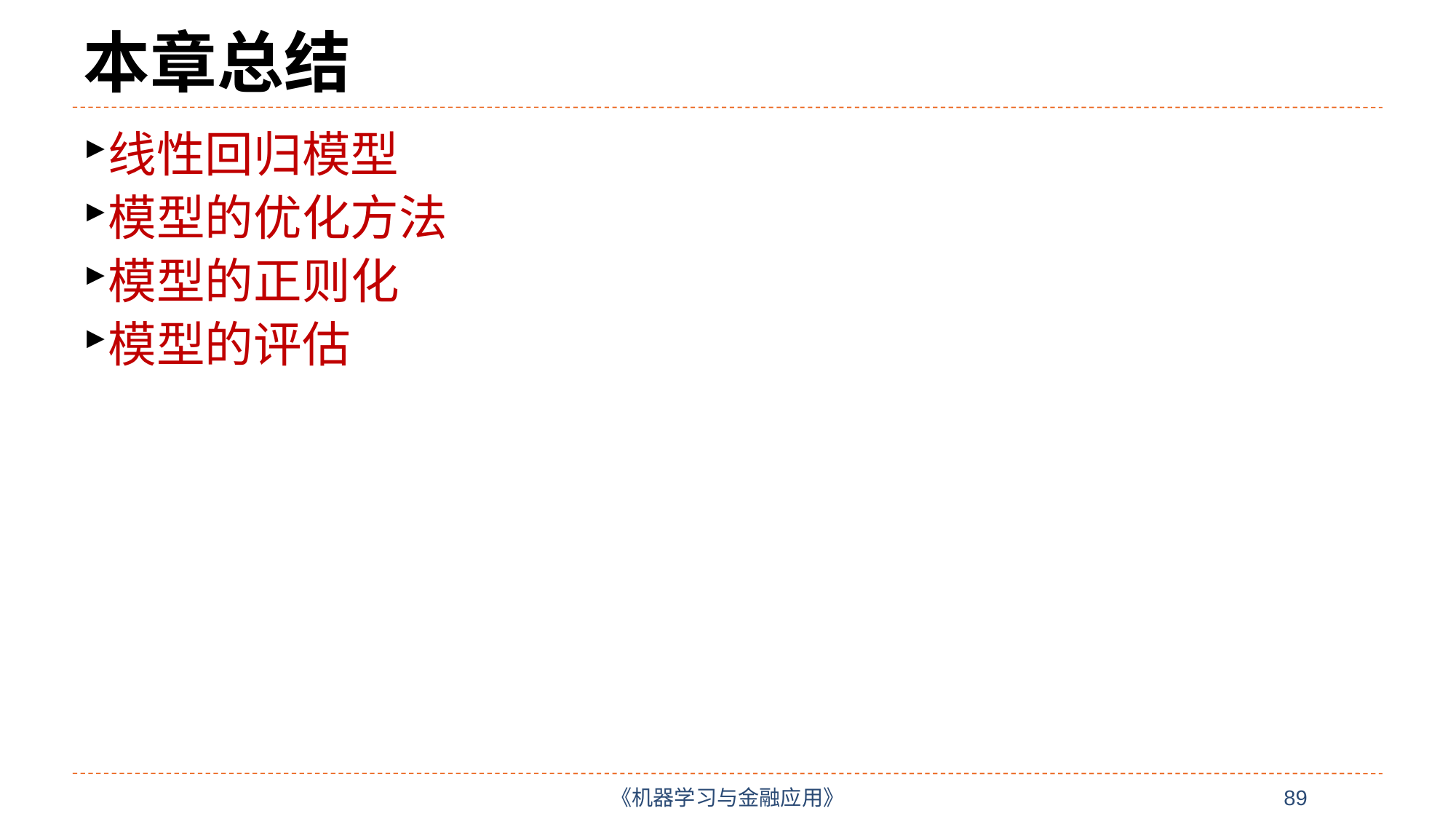

89
# 本章总结
线性回归模型
模型的优化方法
模型的正则化
模型的评估